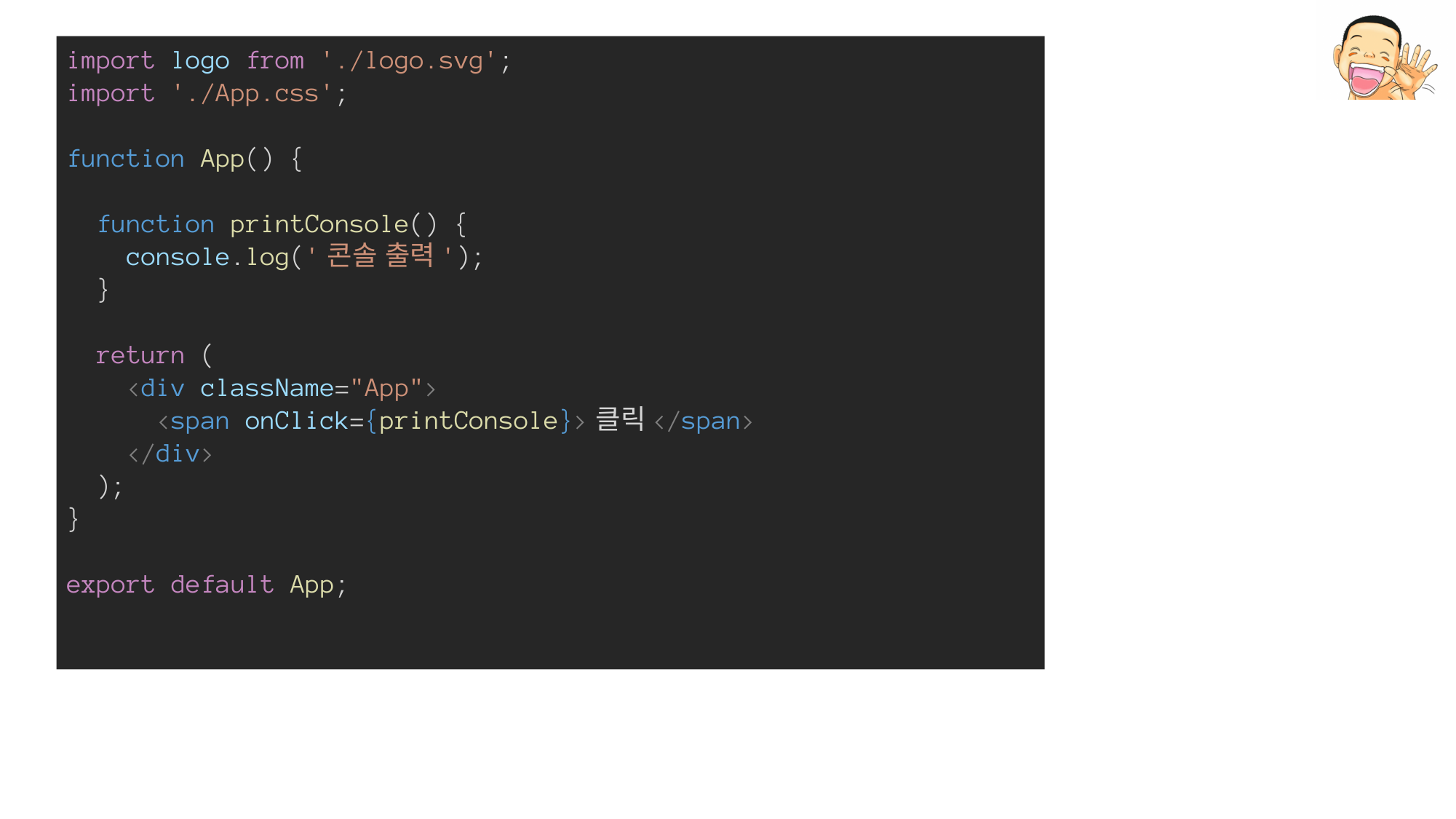

import logo from './logo.svg';
import './App.css';
function App() {
  function printConsole() {
    console.log('콘솔 출력');
  }
  return (
    <div className="App">
      <span onClick={printConsole}>클릭</span>
    </div>
  );
}
export default App;